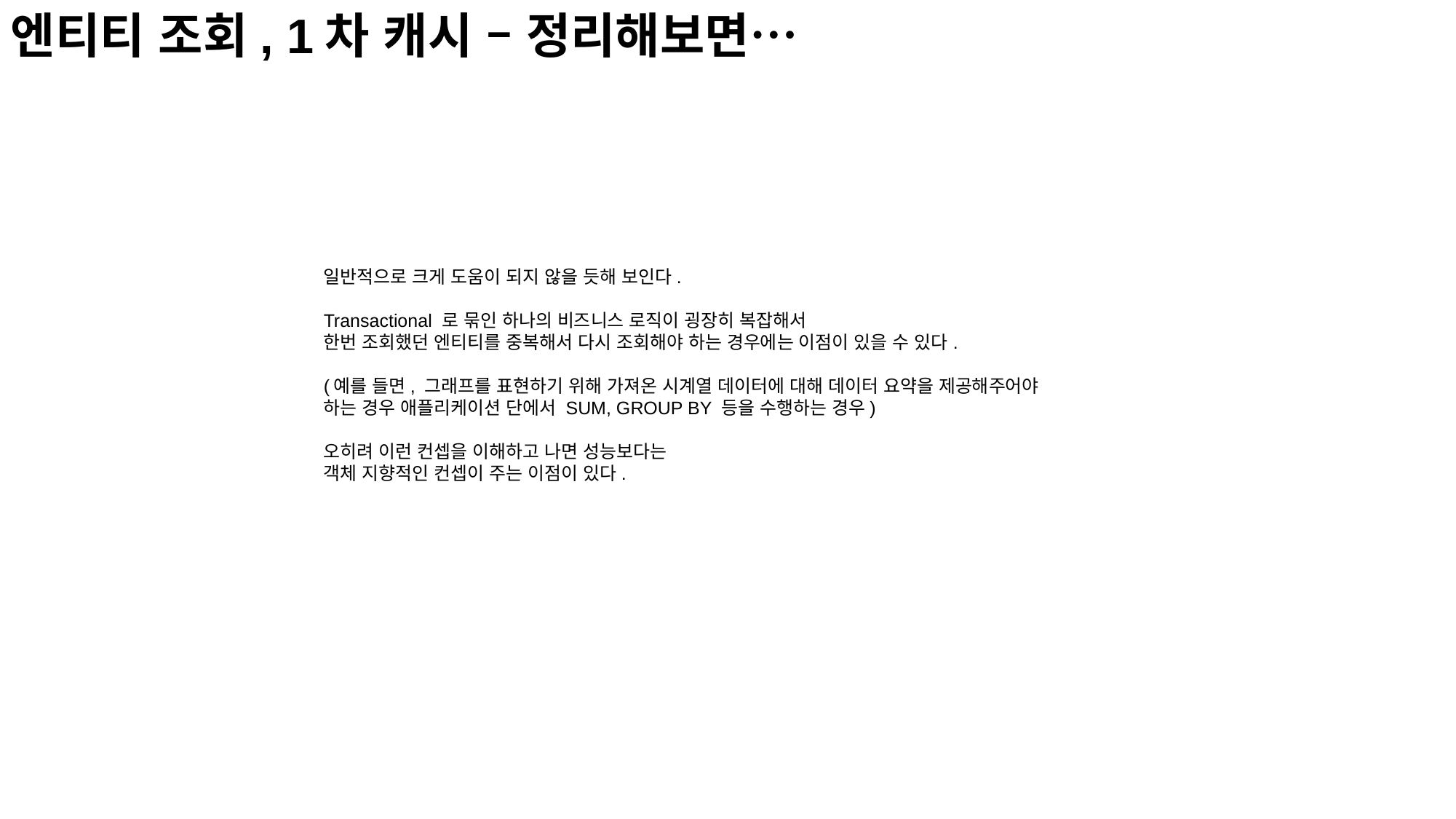

엔티티 조회, 1차 캐시 – 정리해보면…
일반적으로 크게 도움이 되지 않을 듯해 보인다.

Transactional 로 묶인 하나의 비즈니스 로직이 굉장히 복잡해서
한번 조회했던 엔티티를 중복해서 다시 조회해야 하는 경우에는 이점이 있을 수 있다.

(예를 들면, 그래프를 표현하기 위해 가져온 시계열 데이터에 대해 데이터 요약을 제공해주어야 하는 경우 애플리케이션 단에서 SUM, GROUP BY 등을 수행하는 경우)

오히려 이런 컨셉을 이해하고 나면 성능보다는
객체 지향적인 컨셉이 주는 이점이 있다.